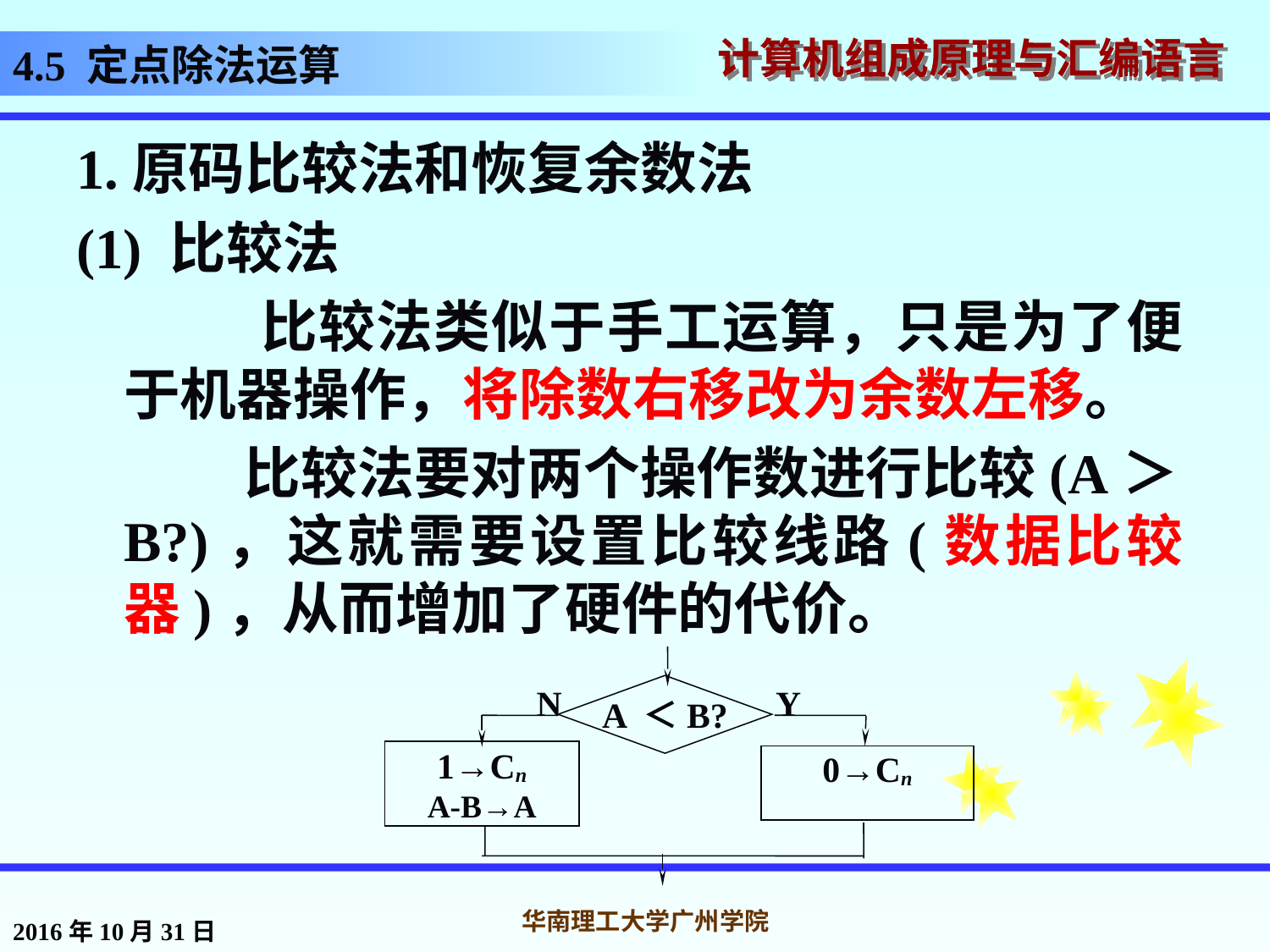

# 4.5 定点除法运算
1.原码比较法和恢复余数法
(1) 比较法
            比较法类似于手工运算，只是为了便于机器操作，将除数右移改为余数左移。
            比较法要对两个操作数进行比较(A＞B?)，这就需要设置比较线路(数据比较器)，从而增加了硬件的代价。

N
Y
A ＜B?

1→Cn
A-B→A
0→Cn

2016年10月31日
华南理工大学广州学院